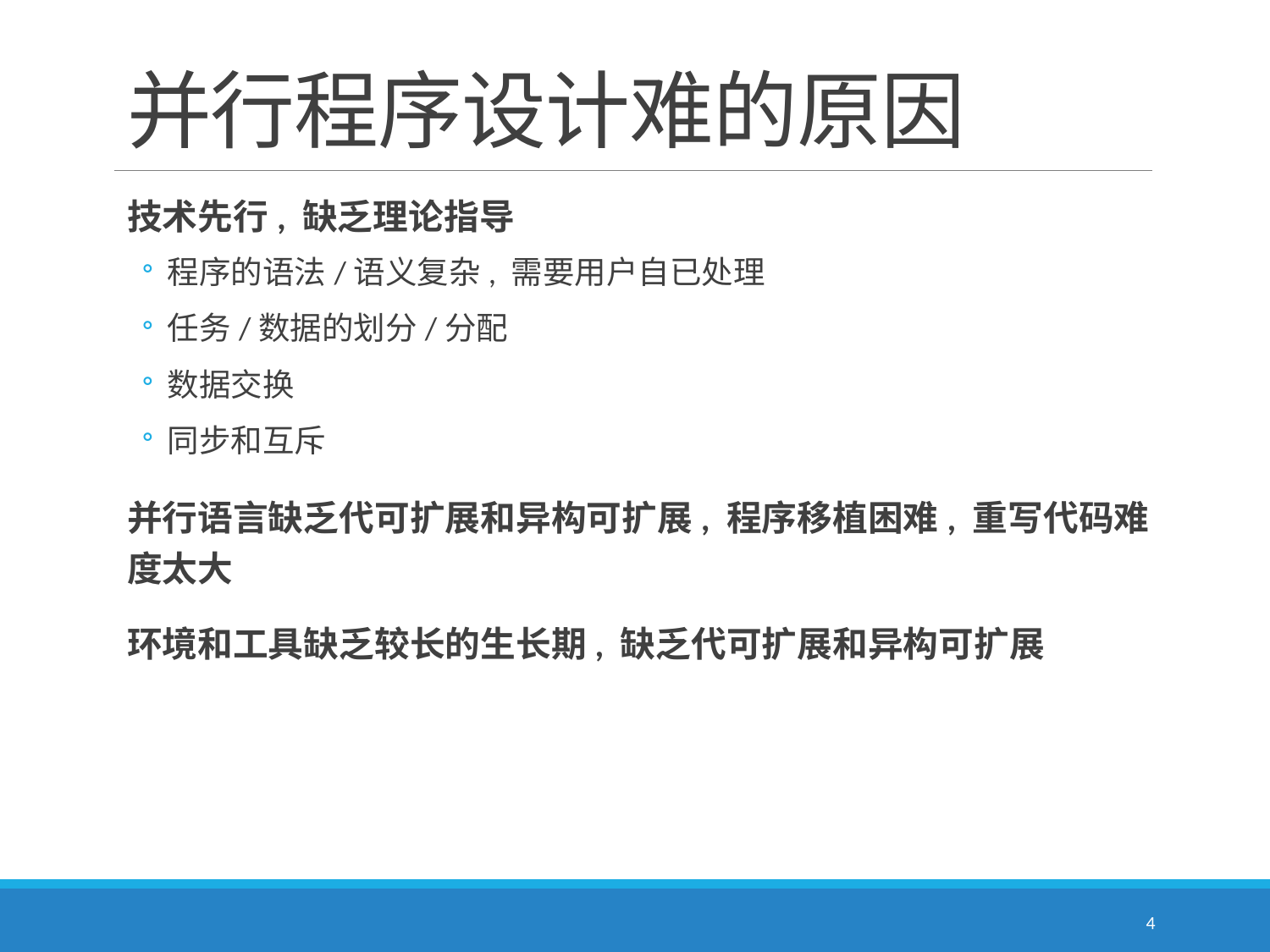

# 并行程序设计难的原因
技术先行, 缺乏理论指导
程序的语法/语义复杂, 需要用户自已处理
任务/数据的划分/分配
数据交换
同步和互斥
并行语言缺乏代可扩展和异构可扩展, 程序移植困难, 重写代码难度太大
环境和工具缺乏较长的生长期, 缺乏代可扩展和异构可扩展

4